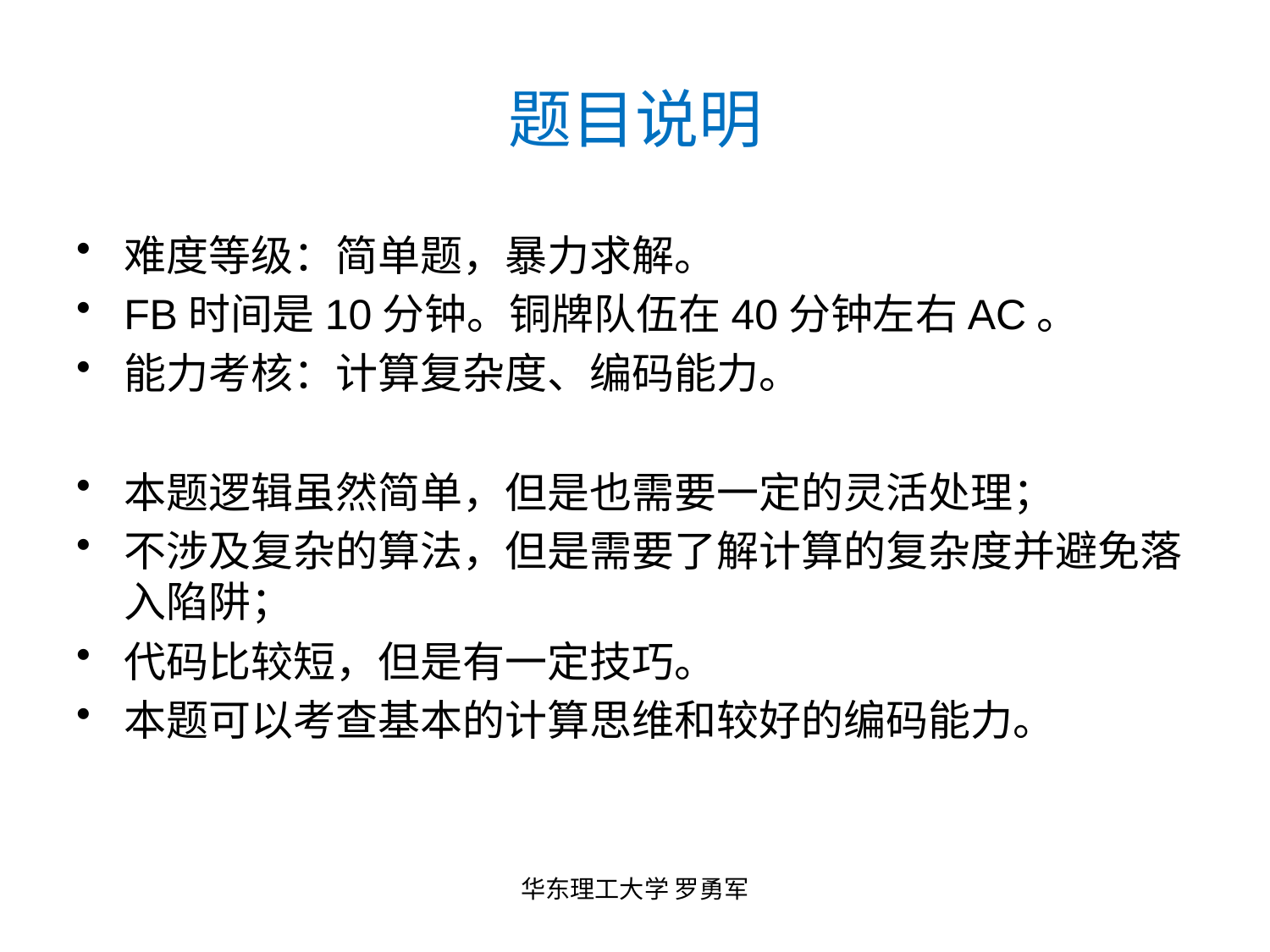

# 题目说明
难度等级：简单题，暴力求解。
FB时间是10分钟。铜牌队伍在40分钟左右AC。
能力考核：计算复杂度、编码能力。

本题逻辑虽然简单，但是也需要一定的灵活处理；
不涉及复杂的算法，但是需要了解计算的复杂度并避免落入陷阱；
代码比较短，但是有一定技巧。
本题可以考查基本的计算思维和较好的编码能力。

华东理工大学 罗勇军